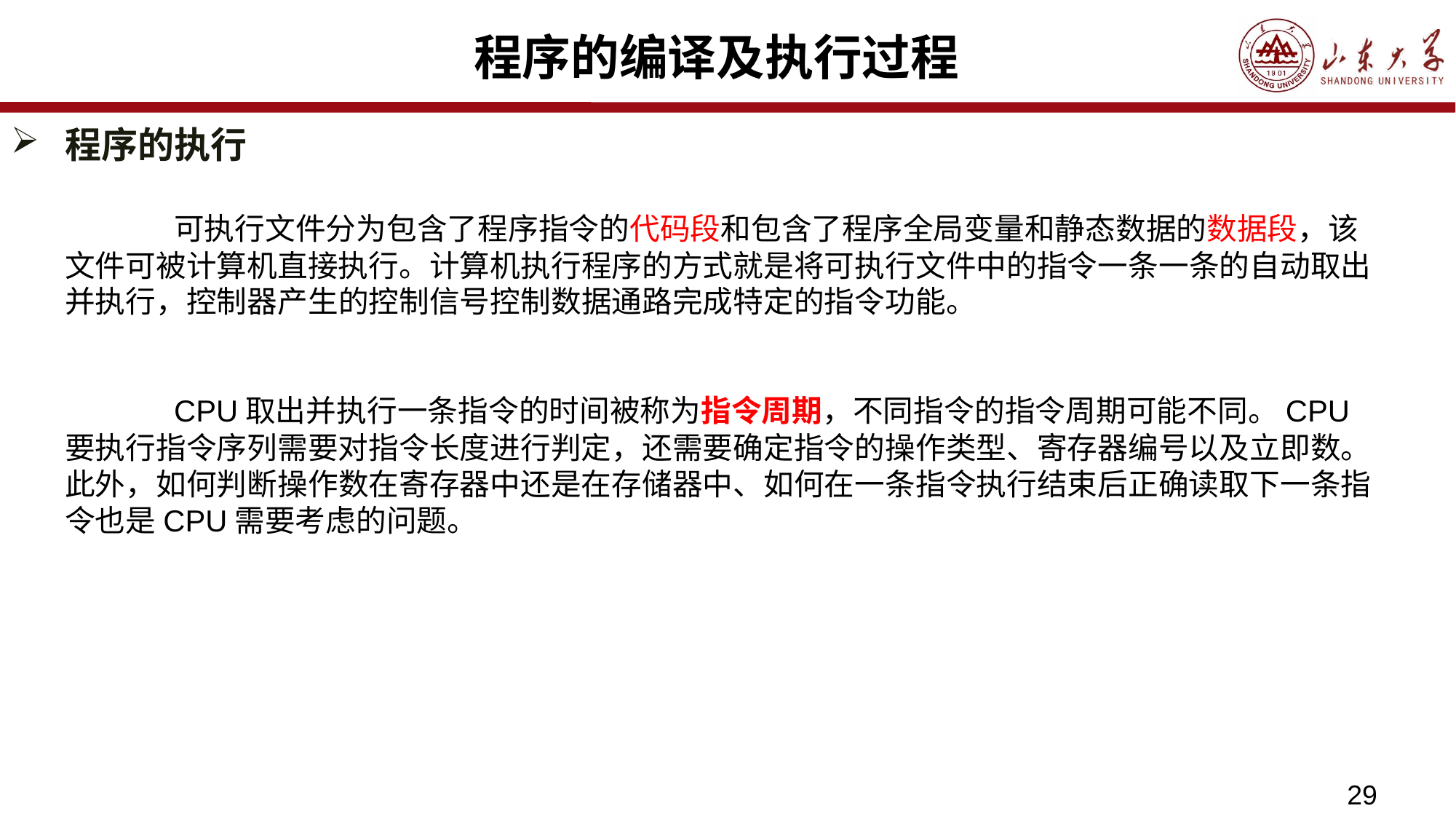

# 程序的编译及执行过程
程序的执行

	可执行文件分为包含了程序指令的代码段和包含了程序全局变量和静态数据的数据段，该文件可被计算机直接执行。计算机执行程序的方式就是将可执行文件中的指令一条一条的自动取出并执行，控制器产生的控制信号控制数据通路完成特定的指令功能。

	CPU取出并执行一条指令的时间被称为指令周期，不同指令的指令周期可能不同。CPU要执行指令序列需要对指令长度进行判定，还需要确定指令的操作类型、寄存器编号以及立即数。此外，如何判断操作数在寄存器中还是在存储器中、如何在一条指令执行结束后正确读取下一条指令也是CPU需要考虑的问题。
29